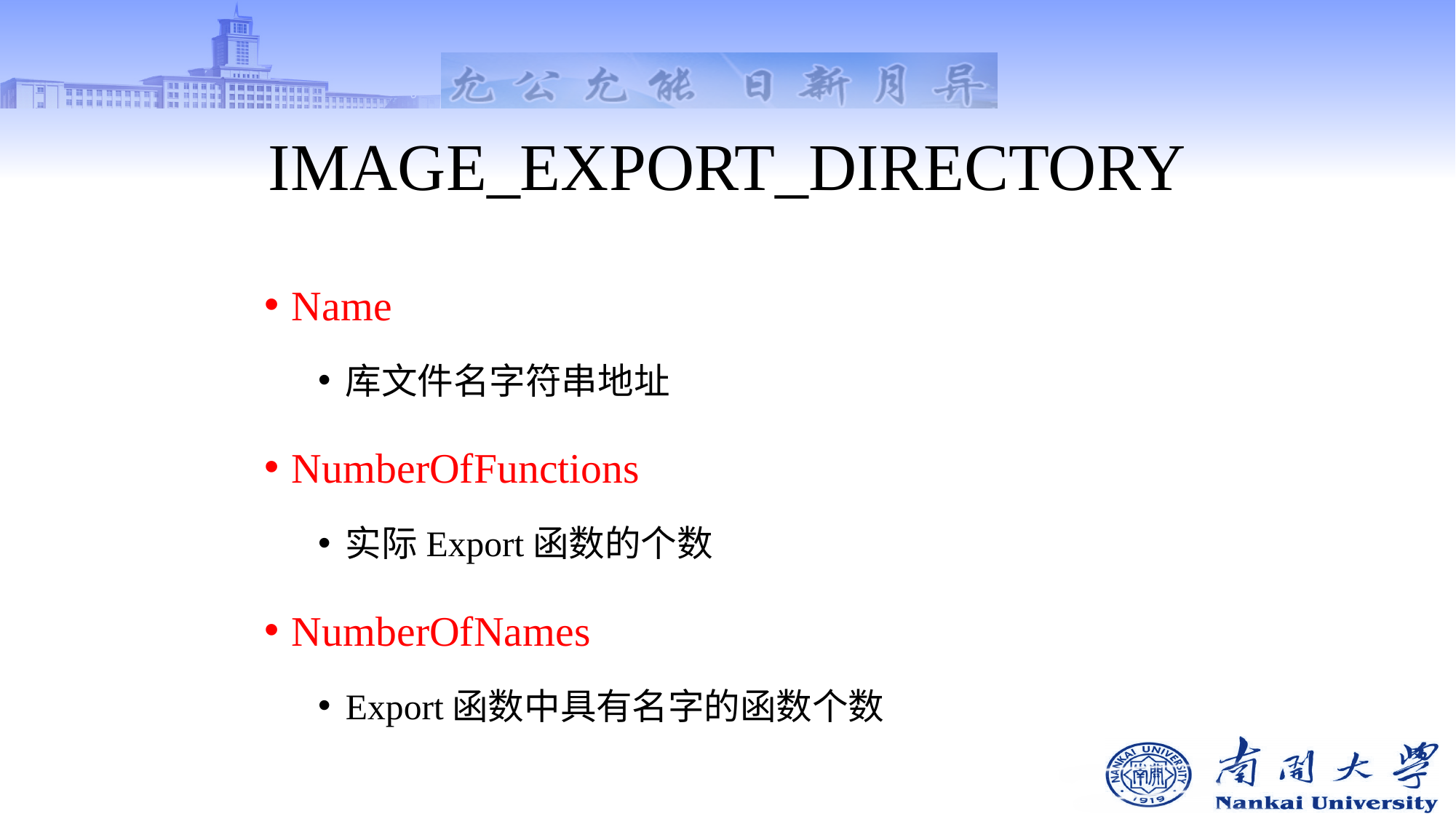

# IMAGE_EXPORT_DIRECTORY
Name
库文件名字符串地址
NumberOfFunctions
实际Export函数的个数
NumberOfNames
Export函数中具有名字的函数个数